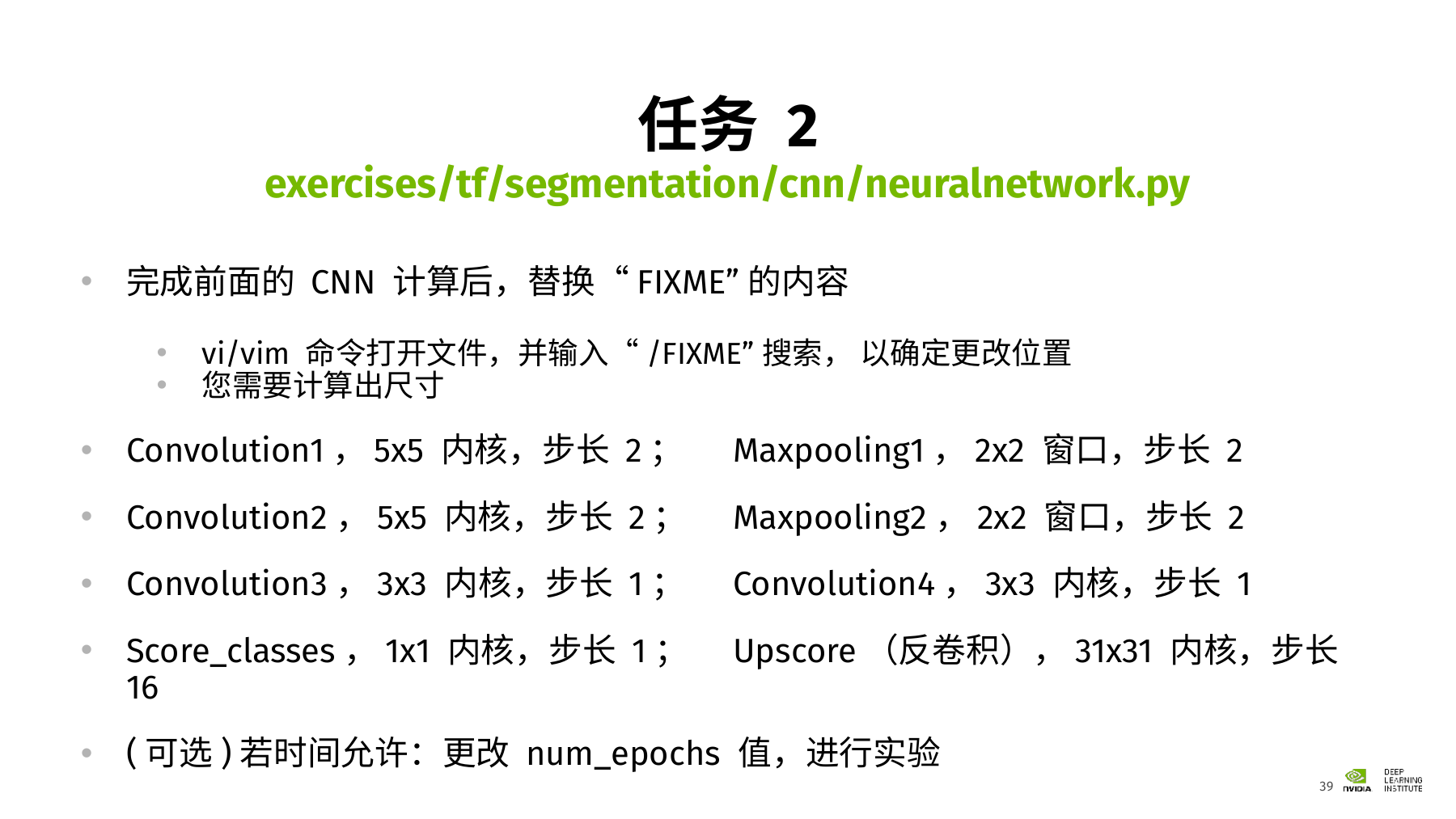

# 任务 2
exercises/tf/segmentation/cnn/neuralnetwork.py
完成前面的 CNN 计算后，替换“FIXME”的内容

vi/vim 命令打开文件，并输入“/FIXME”搜索， 以确定更改位置
您需要计算出尺寸
Convolution1，5x5 内核，步长 2；	Maxpooling1，2x2 窗口，步长 2
Convolution2，5x5 内核，步长 2；	Maxpooling2，2x2 窗口，步长 2
Convolution3，3x3 内核，步长 1；	Convolution4，3x3 内核，步长 1
Score_classes，1x1 内核，步长 1；	Upscore（反卷积），31x31 内核，步长 16
(可选)若时间允许：更改 num_epochs 值，进行实验